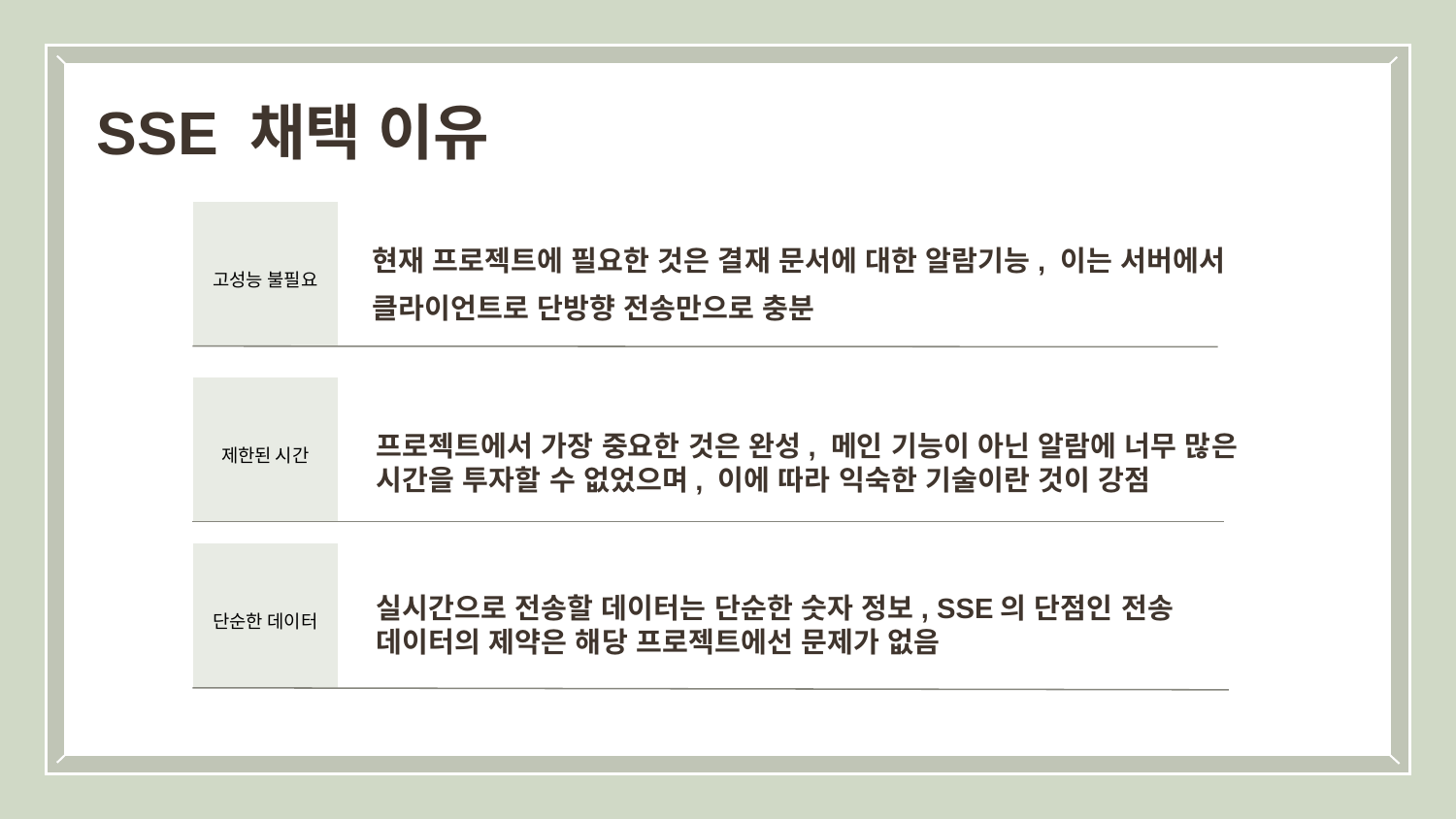

SSE 채택 이유

고성능 불필요
현재 프로젝트에 필요한 것은 결재 문서에 대한 알람기능, 이는 서버에서 클라이언트로 단방향 전송만으로 충분

제한된 시간
프로젝트에서 가장 중요한 것은 완성, 메인 기능이 아닌 알람에 너무 많은 시간을 투자할 수 없었으며, 이에 따라 익숙한 기술이란 것이 강점

단순한 데이터
실시간으로 전송할 데이터는 단순한 숫자 정보, SSE의 단점인 전송 데이터의 제약은 해당 프로젝트에선 문제가 없음